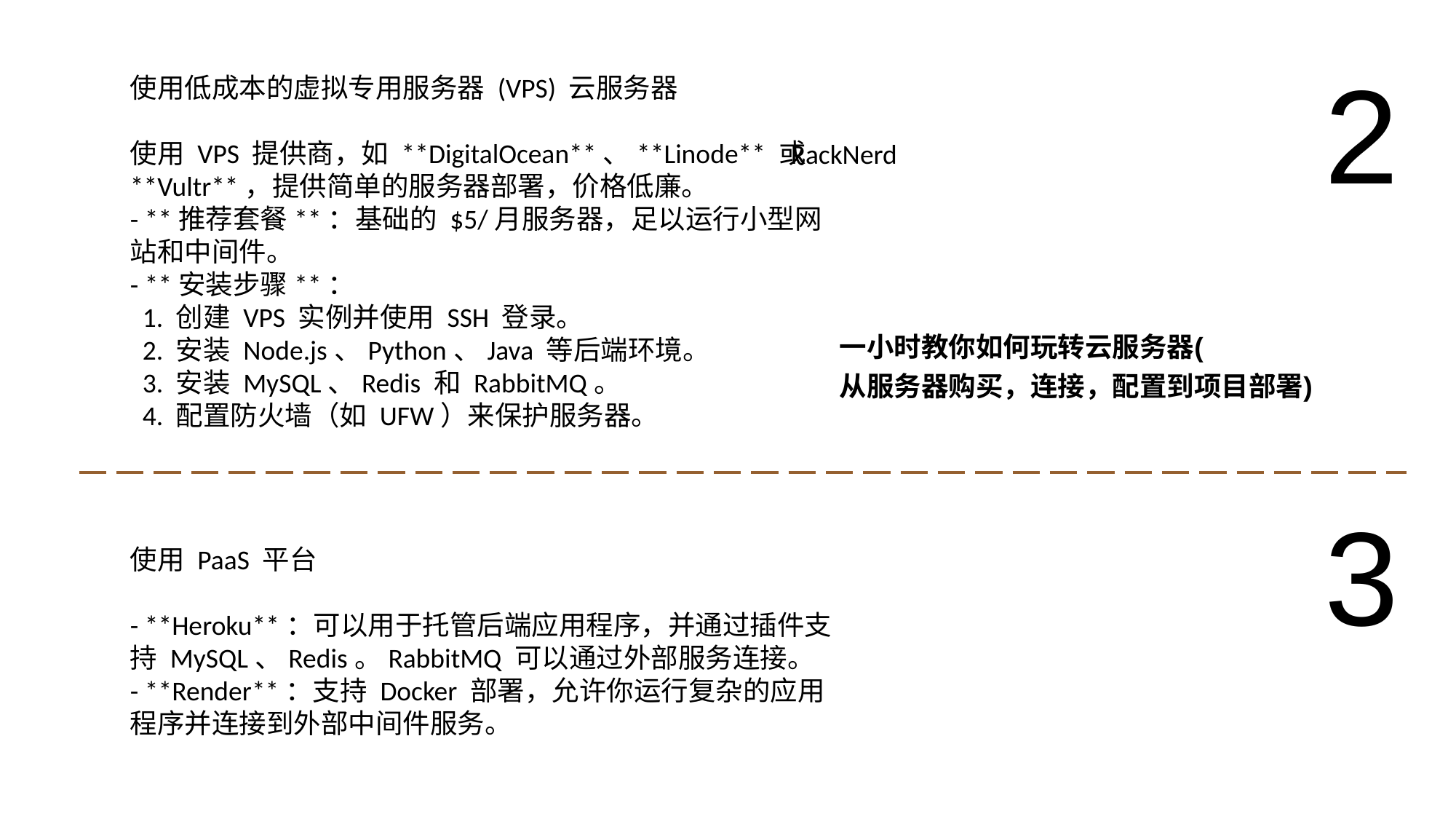

2
使用低成本的虚拟专用服务器 (VPS) 云服务器

使用 VPS 提供商，如 **DigitalOcean**、**Linode** 或 **Vultr**，提供简单的服务器部署，价格低廉。
- **推荐套餐**：基础的 $5/月服务器，足以运行小型网站和中间件。
- **安装步骤**：
  1. 创建 VPS 实例并使用 SSH 登录。
  2. 安装 Node.js、Python、Java 等后端环境。
  3. 安装 MySQL、Redis 和 RabbitMQ。
  4. 配置防火墙（如 UFW）来保护服务器。
RackNerd
一小时教你如何玩转云服务器(从服务器购买，连接，配置到项目部署)
3
使用 PaaS 平台

- **Heroku**：可以用于托管后端应用程序，并通过插件支持 MySQL、Redis。RabbitMQ 可以通过外部服务连接。
- **Render**：支持 Docker 部署，允许你运行复杂的应用程序并连接到外部中间件服务。